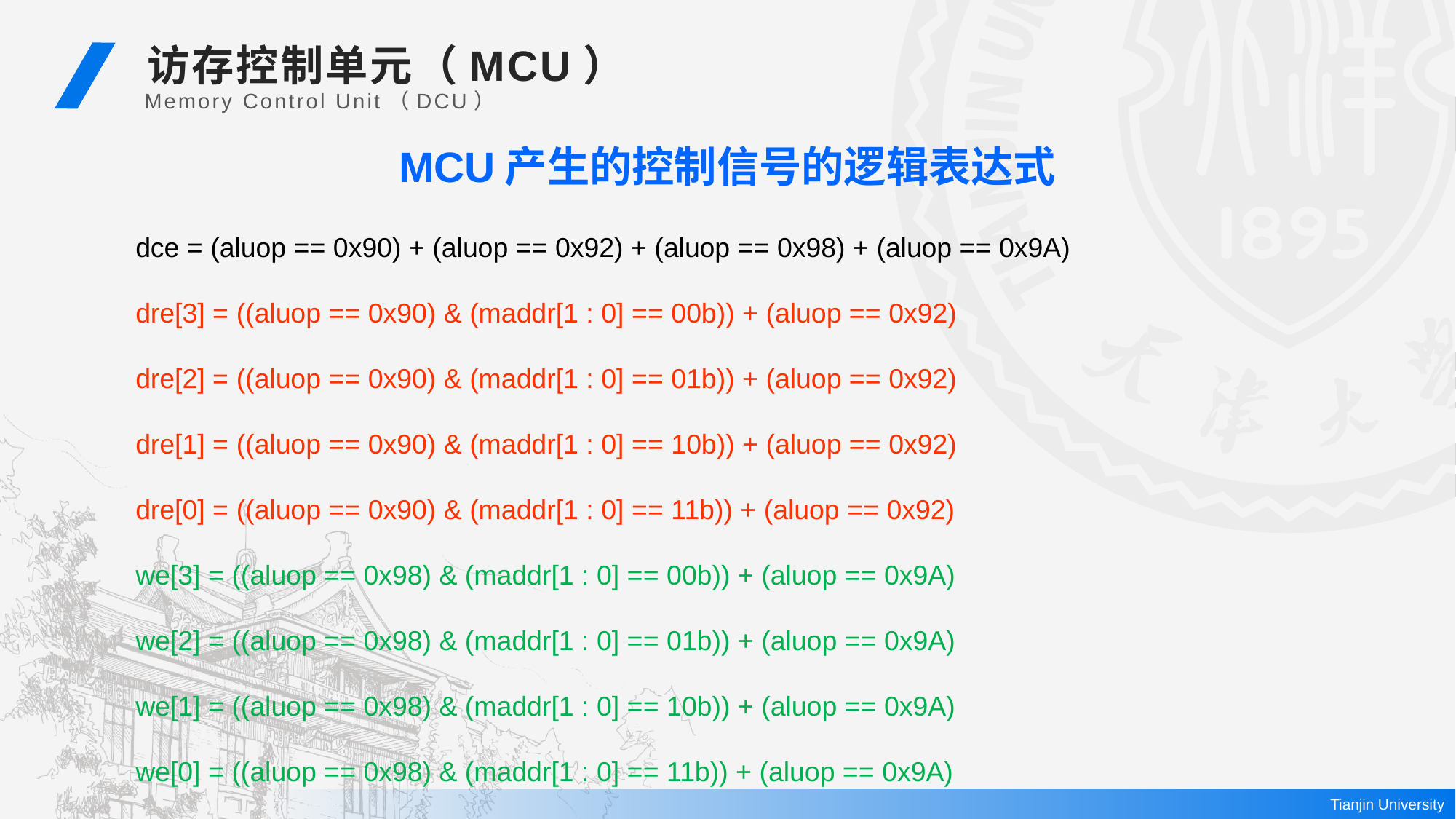

访存控制单元（MCU）
Memory Control Unit（DCU）
MCU产生的控制信号的逻辑表达式
dce = (aluop == 0x90) + (aluop == 0x92) + (aluop == 0x98) + (aluop == 0x9A)
dre[3] = ((aluop == 0x90) & (maddr[1 : 0] == 00b)) + (aluop == 0x92)
dre[2] = ((aluop == 0x90) & (maddr[1 : 0] == 01b)) + (aluop == 0x92)
dre[1] = ((aluop == 0x90) & (maddr[1 : 0] == 10b)) + (aluop == 0x92)
dre[0] = ((aluop == 0x90) & (maddr[1 : 0] == 11b)) + (aluop == 0x92)
we[3] = ((aluop == 0x98) & (maddr[1 : 0] == 00b)) + (aluop == 0x9A)
we[2] = ((aluop == 0x98) & (maddr[1 : 0] == 01b)) + (aluop == 0x9A)
we[1] = ((aluop == 0x98) & (maddr[1 : 0] == 10b)) + (aluop == 0x9A)
we[0] = ((aluop == 0x98) & (maddr[1 : 0] == 11b)) + (aluop == 0x9A)